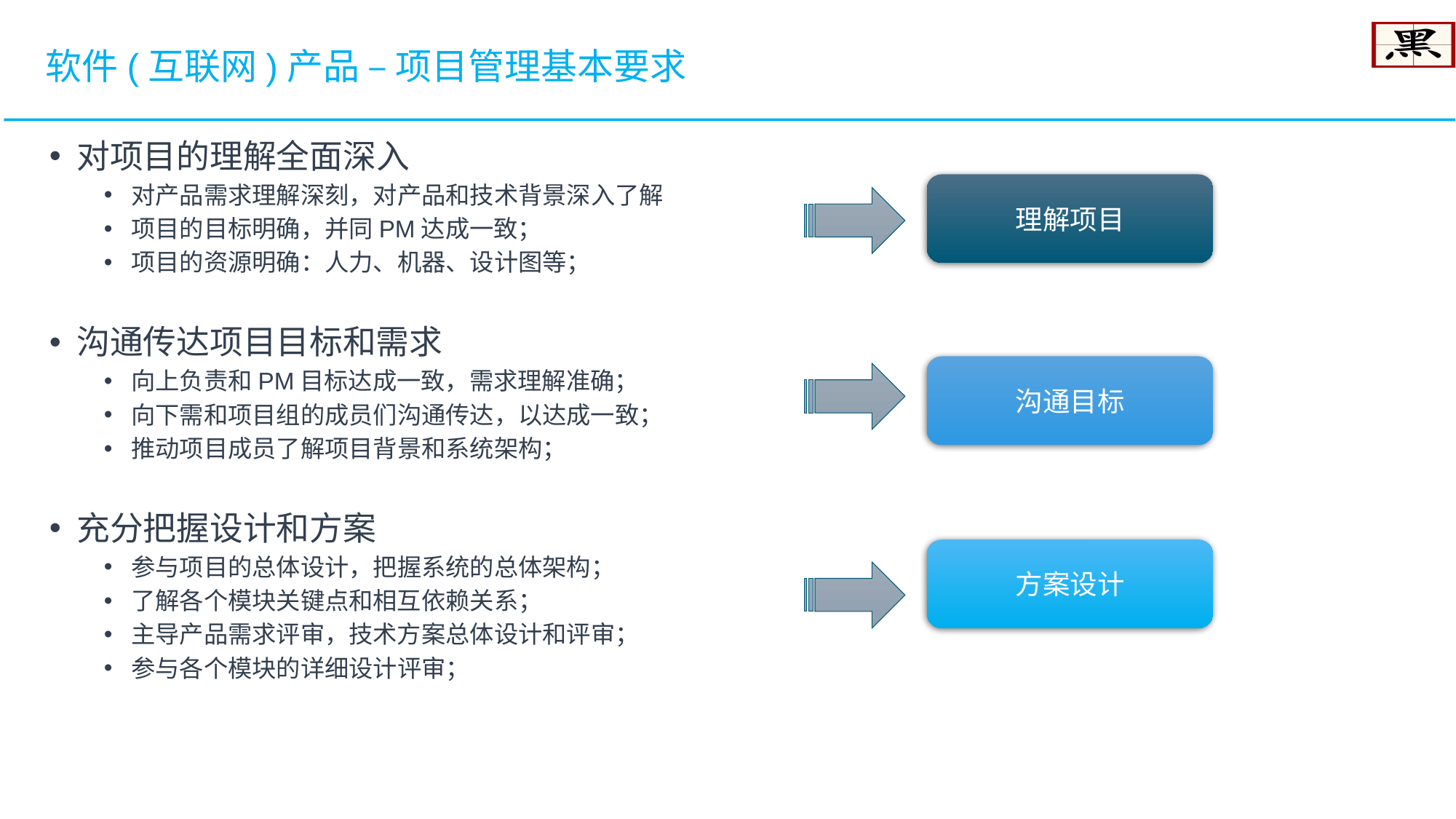

软件(互联网)产品 – 项目管理基本要求
对项目的理解全面深入
对产品需求理解深刻，对产品和技术背景深入了解
项目的目标明确，并同PM达成一致；
项目的资源明确：人力、机器、设计图等；

沟通传达项目目标和需求
向上负责和PM目标达成一致，需求理解准确；
向下需和项目组的成员们沟通传达，以达成一致；
推动项目成员了解项目背景和系统架构；

充分把握设计和方案
参与项目的总体设计，把握系统的总体架构；
了解各个模块关键点和相互依赖关系；
主导产品需求评审，技术方案总体设计和评审；
参与各个模块的详细设计评审；

理解项目

沟通目标

方案设计